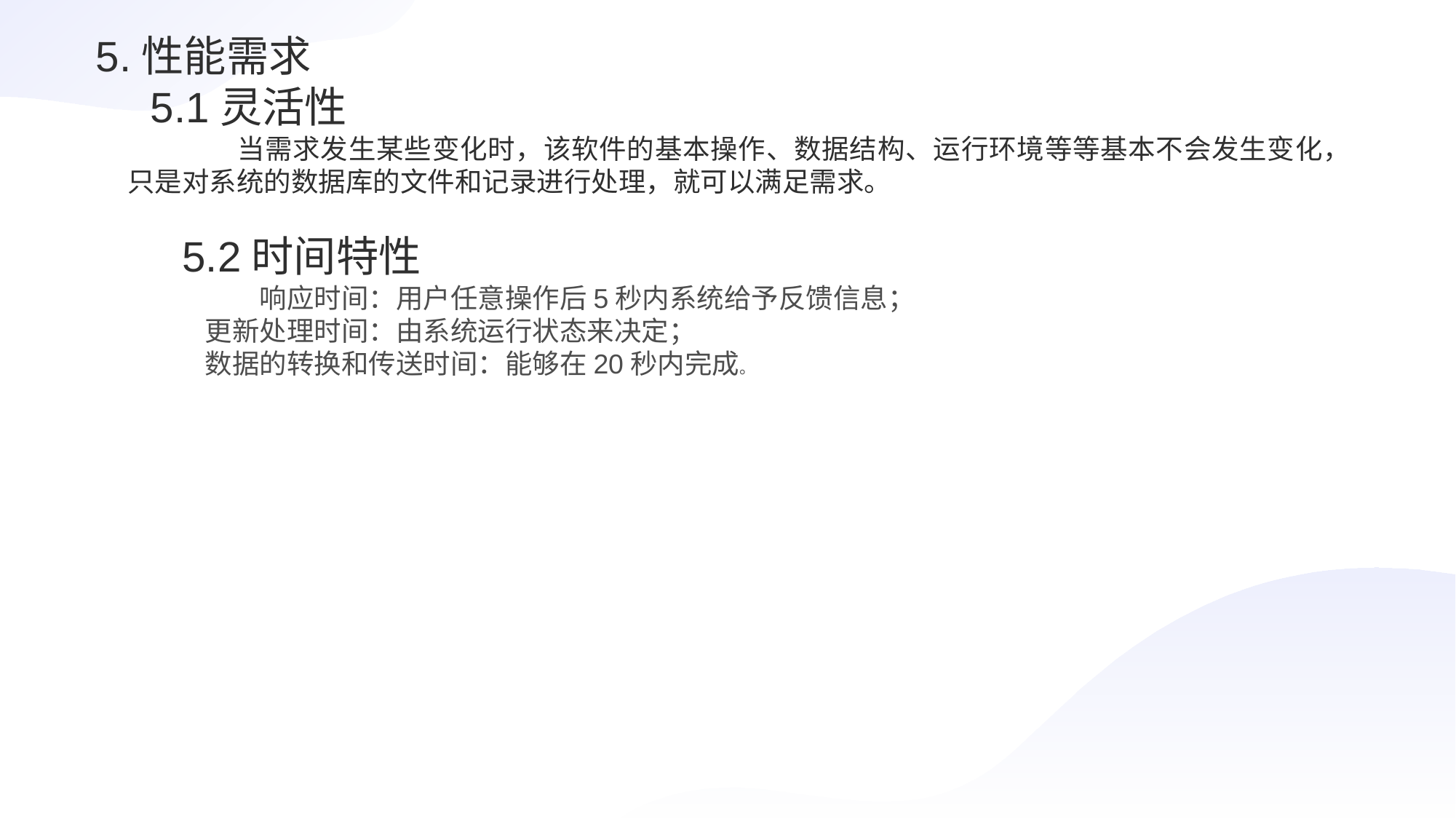

5.性能需求
5.1灵活性
	当需求发生某些变化时，该软件的基本操作、数据结构、运行环境等等基本不会发生变化，只是对系统的数据库的文件和记录进行处理，就可以满足需求。

5.2时间特性
	响应时间：用户任意操作后5秒内系统给予反馈信息；
	更新处理时间：由系统运行状态来决定；
	数据的转换和传送时间：能够在20秒内完成。